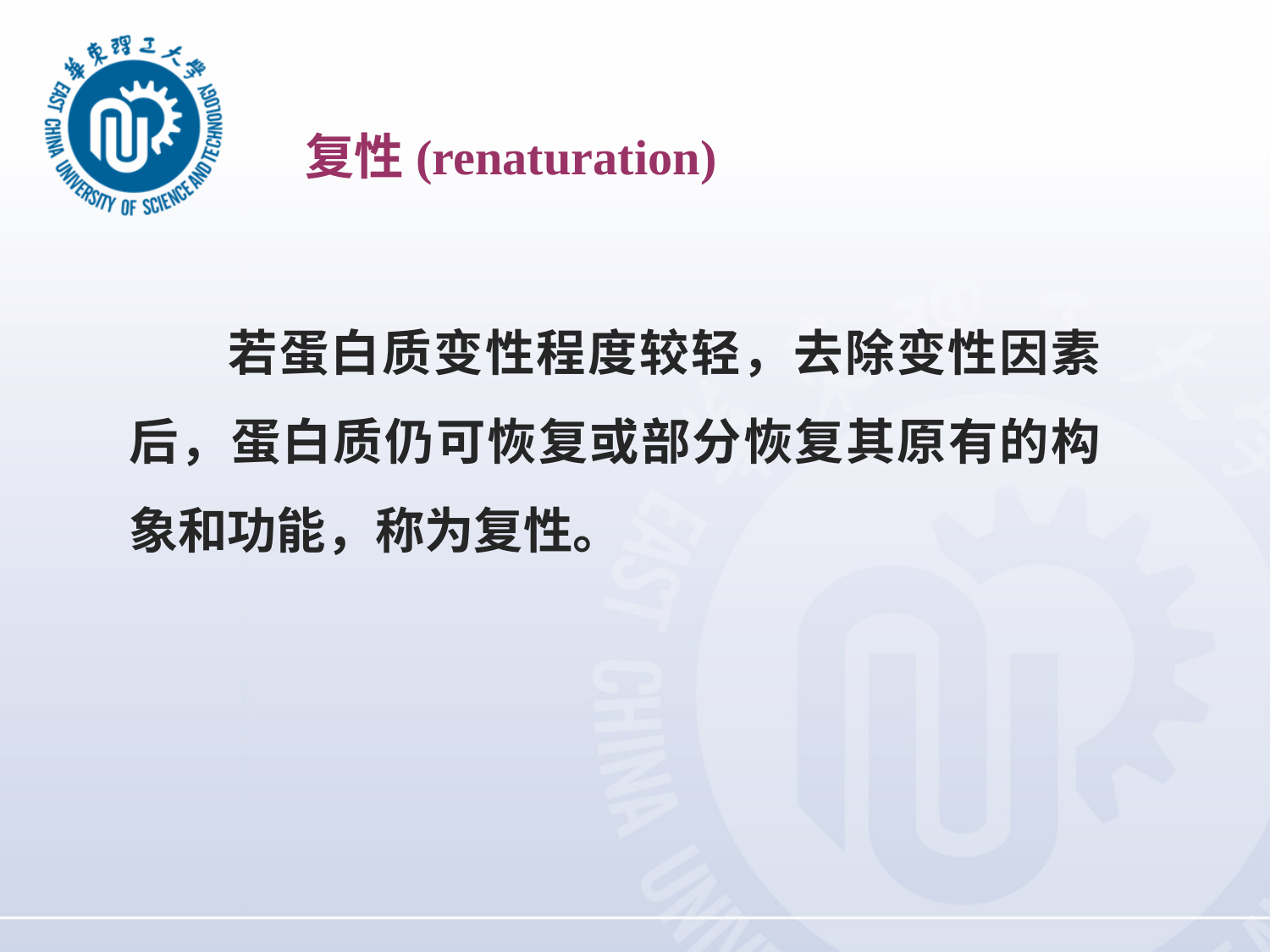

复性(renaturation)
若蛋白质变性程度较轻，去除变性因素后，蛋白质仍可恢复或部分恢复其原有的构象和功能，称为复性。